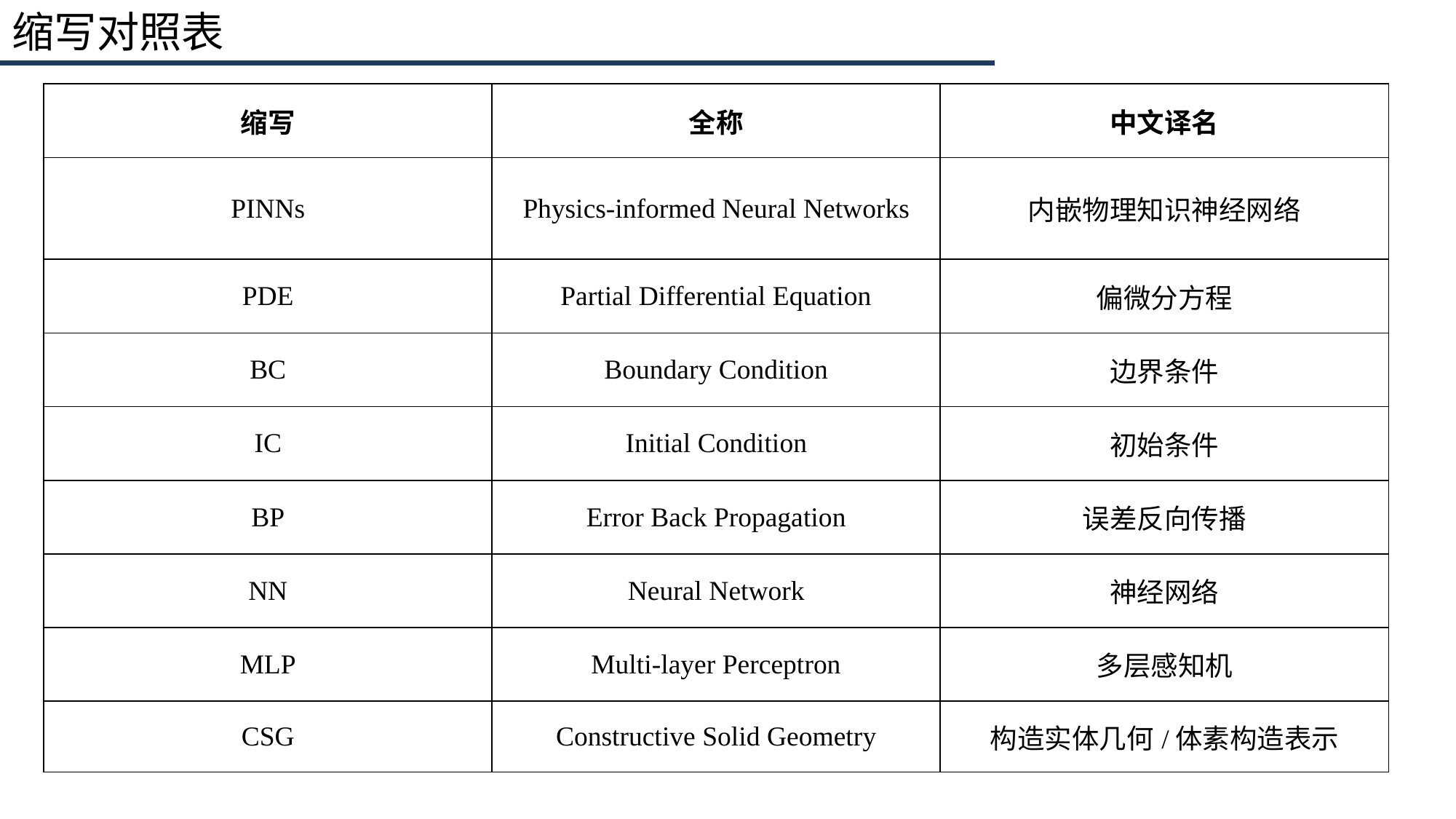

缩写对照表
| 缩写 | 全称 | 中文译名 |
| --- | --- | --- |
| PINNs | Physics-informed Neural Networks | 内嵌物理知识神经网络 |
| PDE | Partial Differential Equation | 偏微分方程 |
| BC | Boundary Condition | 边界条件 |
| IC | Initial Condition | 初始条件 |
| BP | Error Back Propagation | 误差反向传播 |
| NN | Neural Network | 神经网络 |
| MLP | Multi-layer Perceptron | 多层感知机 |
| CSG | Constructive Solid Geometry | 构造实体几何/体素构造表示 |